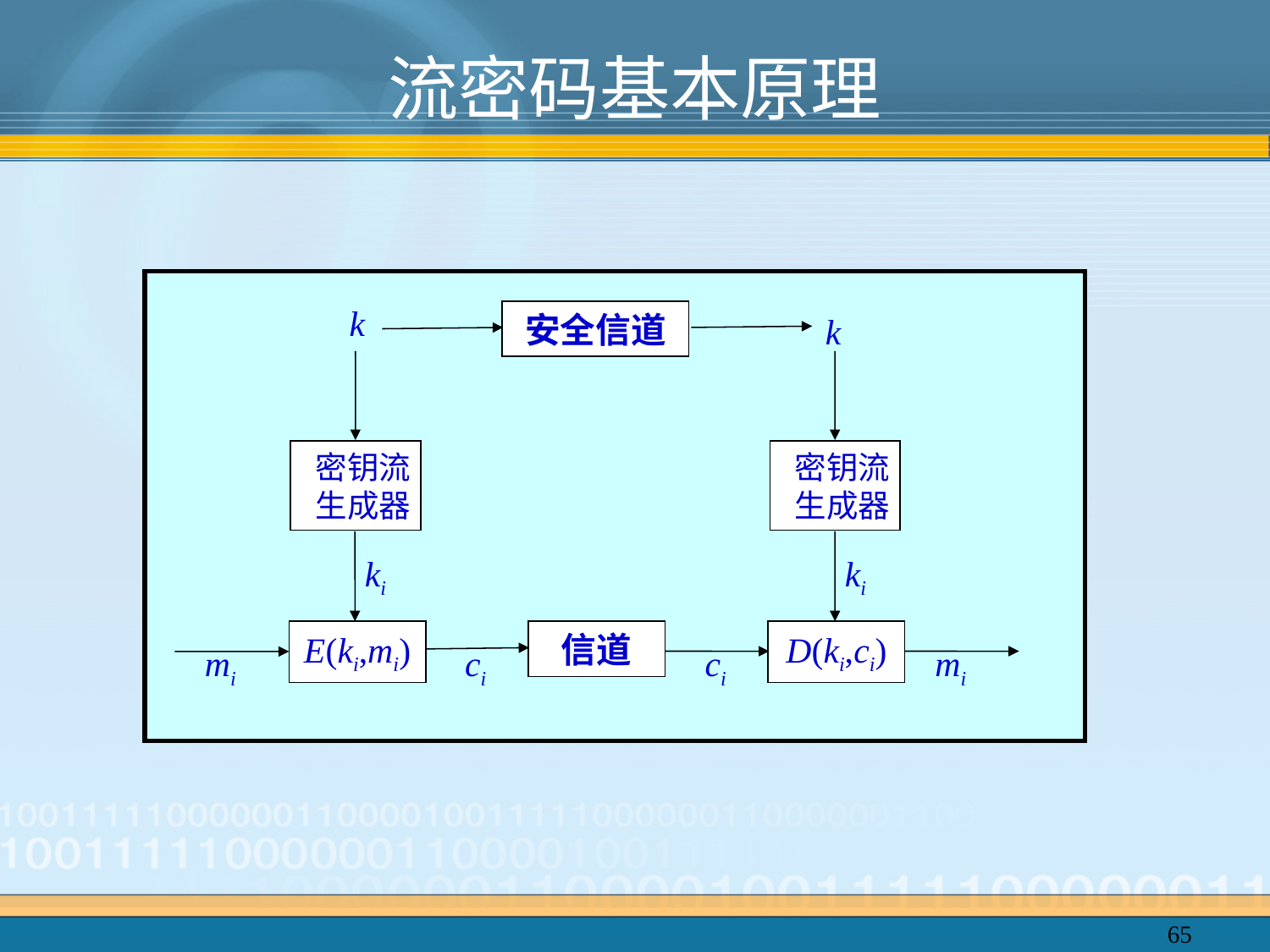

# 流密码基本原理

 k
安全信道

 k

 密钥流
 生成器

ki

 密钥流
 生成器

ki
E(ki,mi)
mi

信道
ci

D(ki,ci)
ci

mi

65